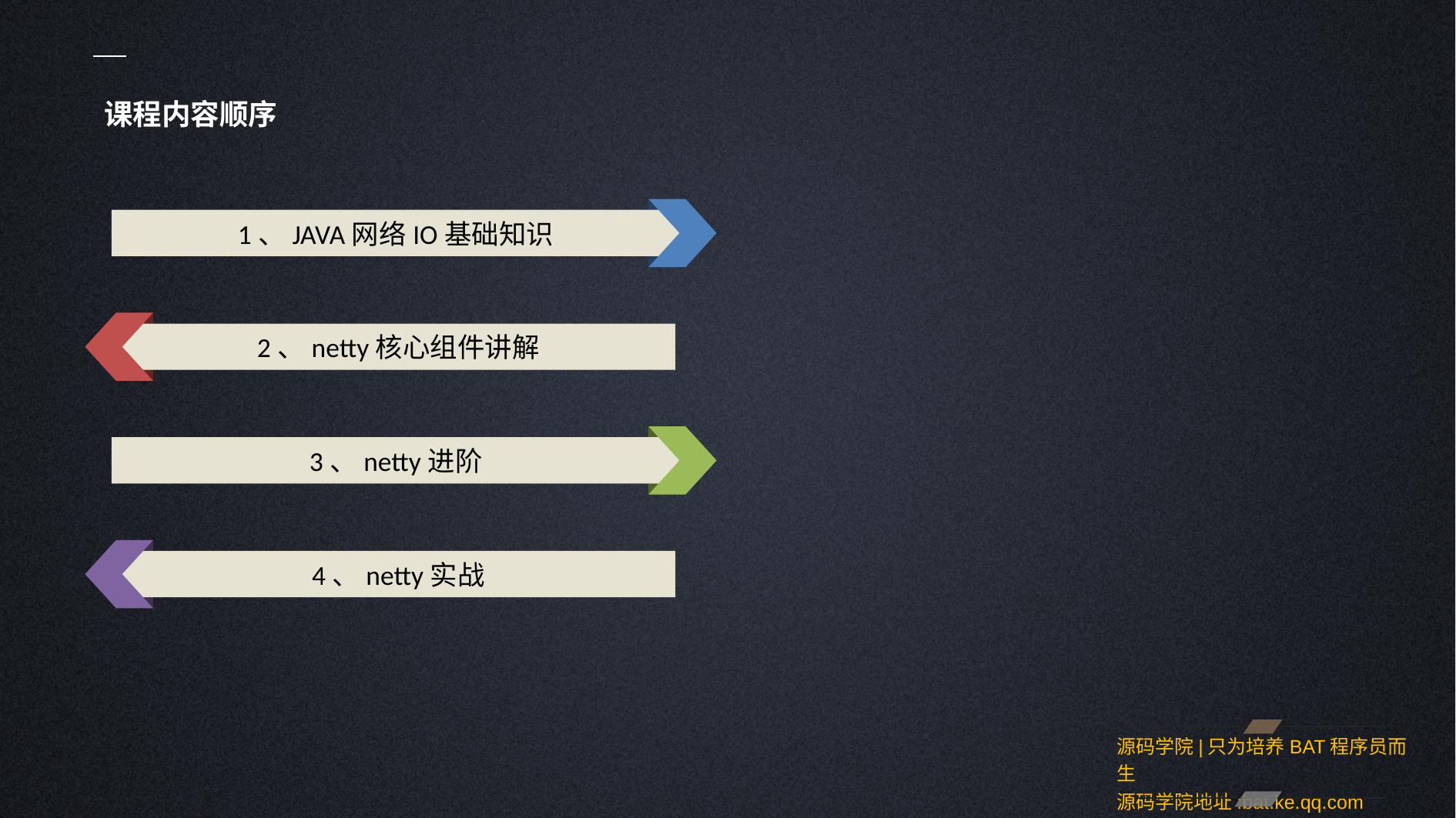

课程内容顺序

1、JAVA网络IO基础知识

2、netty核心组件讲解

3、netty进阶

4、netty实战

源码学院|只为培养BAT程序员而生
源码学院地址:bat.ke.qq.com